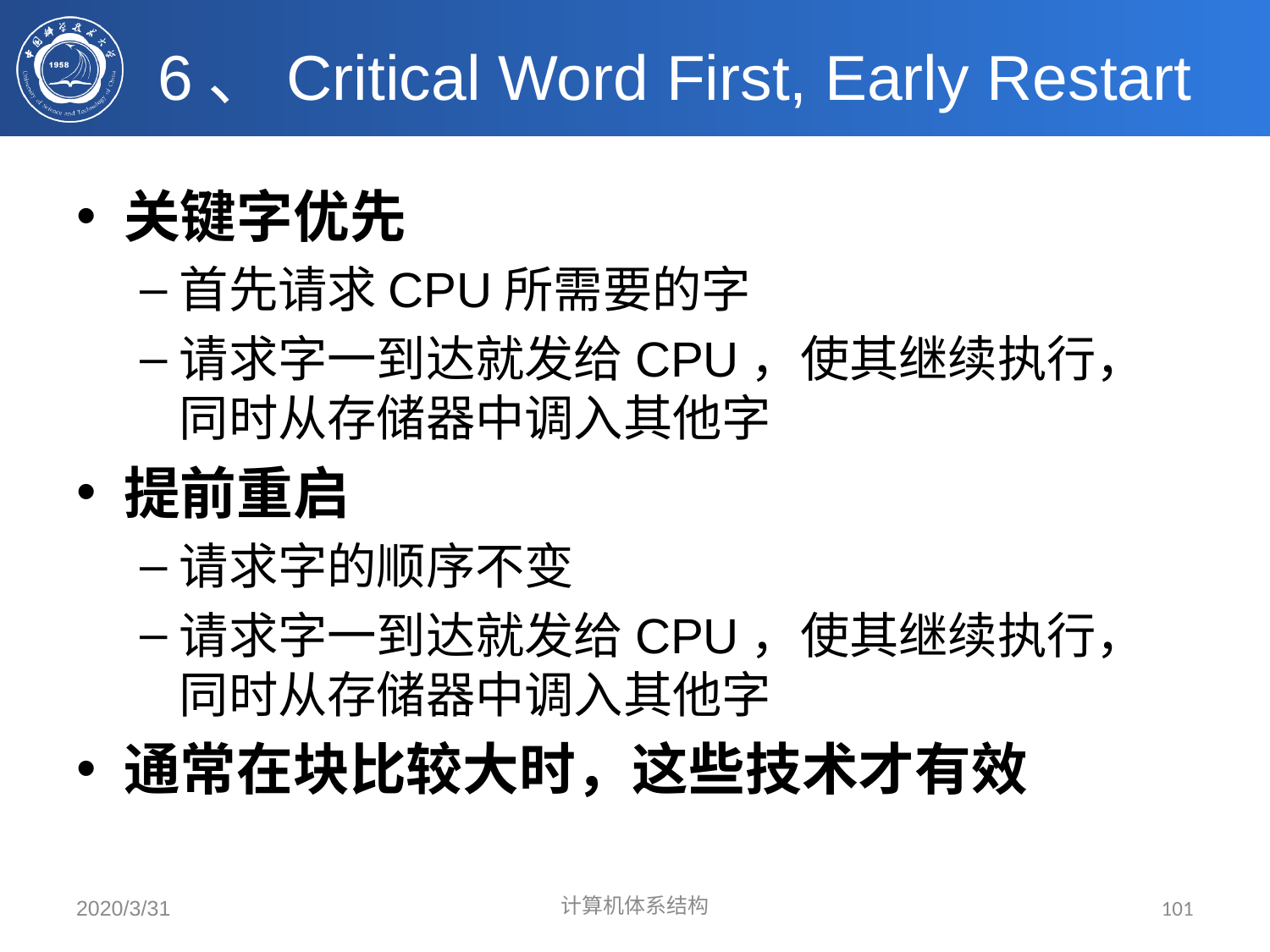

# 6、Critical Word First, Early Restart
关键字优先
首先请求CPU所需要的字
请求字一到达就发给CPU，使其继续执行，同时从存储器中调入其他字
提前重启
请求字的顺序不变
请求字一到达就发给CPU，使其继续执行，同时从存储器中调入其他字
通常在块比较大时，这些技术才有效
2020/3/31
计算机体系结构
101